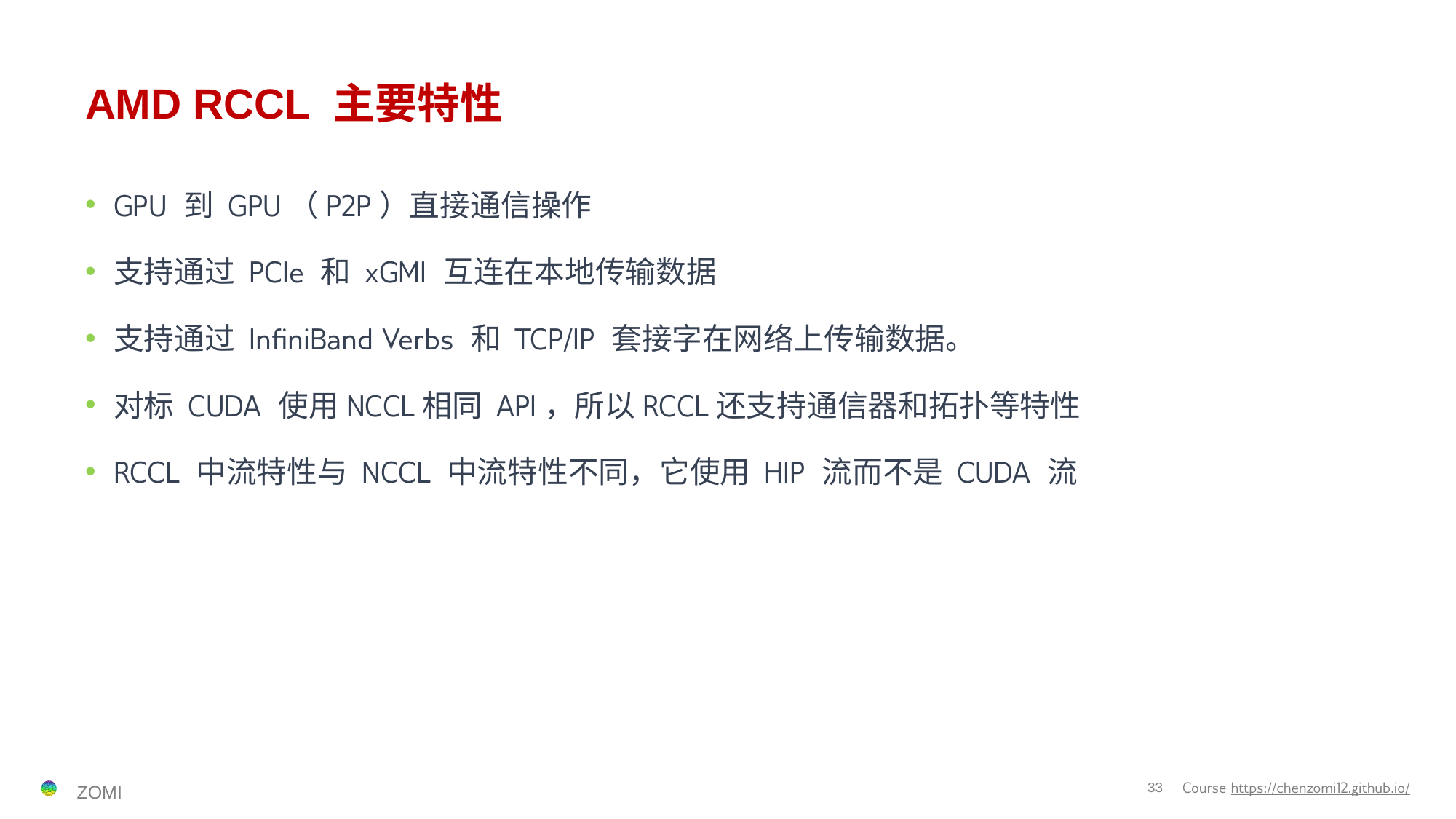

# AMD RCCL 主要特性
GPU 到 GPU（P2P）直接通信操作
支持通过 PCIe 和 xGMI 互连在本地传输数据
支持通过 InfiniBand Verbs 和 TCP/IP 套接字在网络上传输数据。
对标 CUDA 使用NCCL相同 API，所以RCCL还支持通信器和拓扑等特性
RCCL 中流特性与 NCCL 中流特性不同，它使用 HIP 流而不是 CUDA 流